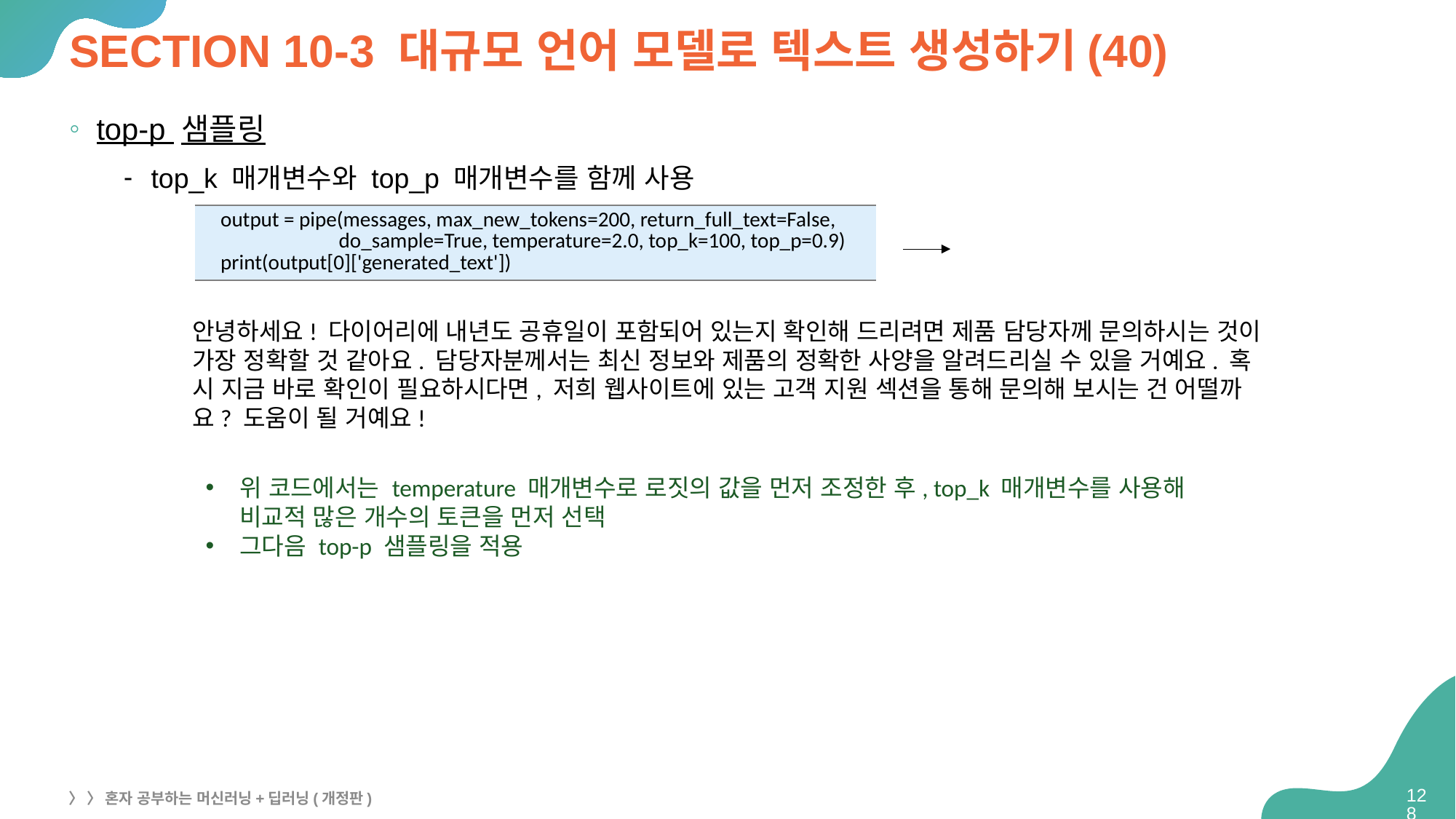

# SECTION 10-3 대규모 언어 모델로 텍스트 생성하기(40)
top-p 샘플링
top_k 매개변수와 top_p 매개변수를 함께 사용
| output = pipe(messages, max\_new\_tokens=200, return\_full\_text=False, do\_sample=True, temperature=2.0, top\_k=100, top\_p=0.9) print(output[0]['generated\_text']) |
| --- |
안녕하세요! 다이어리에 내년도 공휴일이 포함되어 있는지 확인해 드리려면 제품 담당자께 문의하시는 것이
가장 정확할 것 같아요. 담당자분께서는 최신 정보와 제품의 정확한 사양을 알려드리실 수 있을 거예요. 혹
시 지금 바로 확인이 필요하시다면, 저희 웹사이트에 있는 고객 지원 섹션을 통해 문의해 보시는 건 어떨까
요? 도움이 될 거예요!
위 코드에서는 temperature 매개변수로 로짓의 값을 먼저 조정한 후, top_k 매개변수를 사용해
비교적 많은 개수의 토큰을 먼저 선택
그다음 top-p 샘플링을 적용
128
〉 〉 혼자 공부하는 머신러닝+딥러닝(개정판)